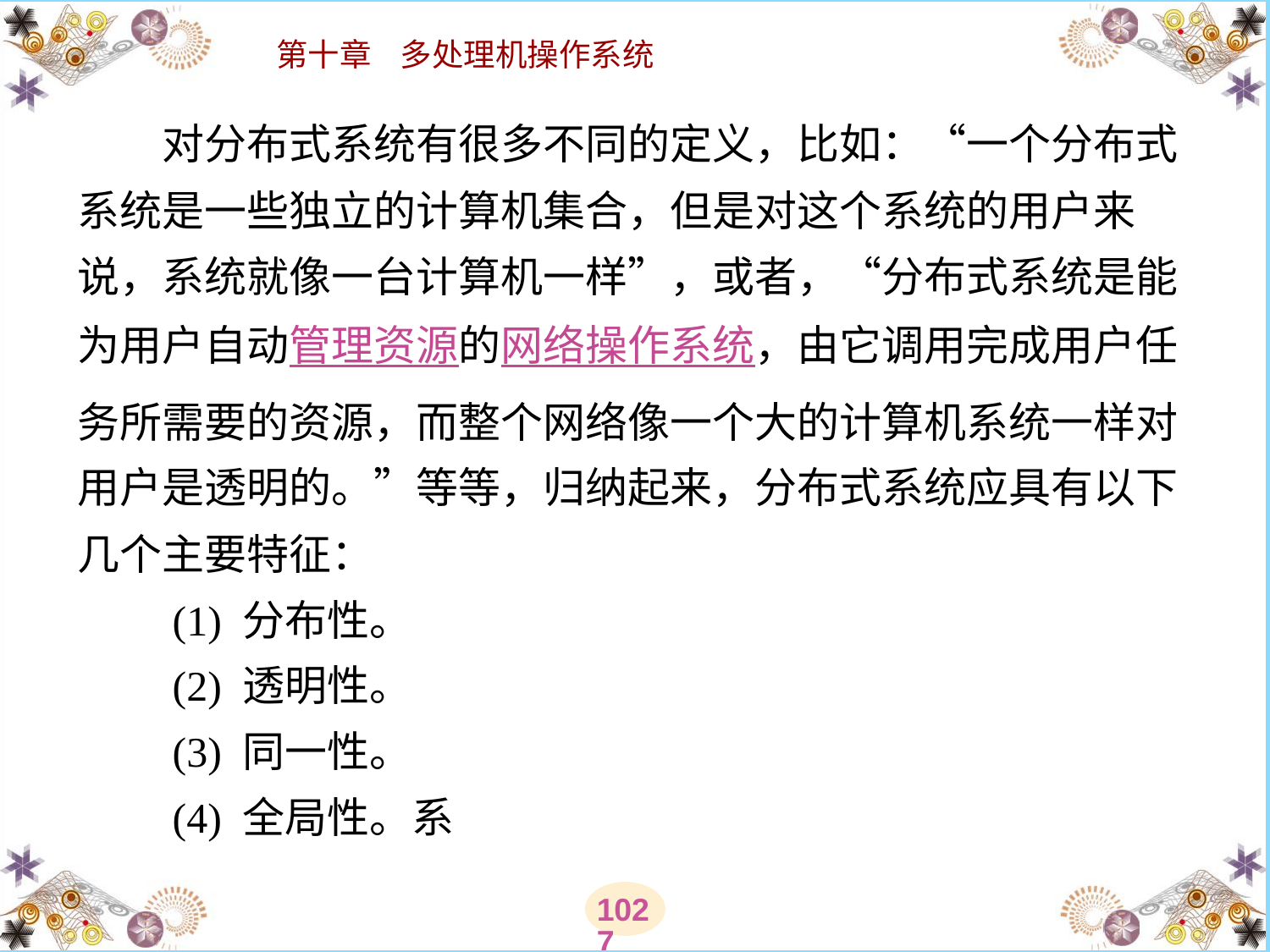

# 对分布式系统有很多不同的定义，比如：“一个分布式系统是一些独立的计算机集合，但是对这个系统的用户来说，系统就像一台计算机一样”，或者，“分布式系统是能为用户自动管理资源的网络操作系统，由它调用完成用户任务所需要的资源，而整个网络像一个大的计算机系统一样对用户是透明的。”等等，归纳起来，分布式系统应具有以下几个主要特征： 　　(1) 分布性。 　　(2) 透明性。 　　(3) 同一性。 　　(4) 全局性。系